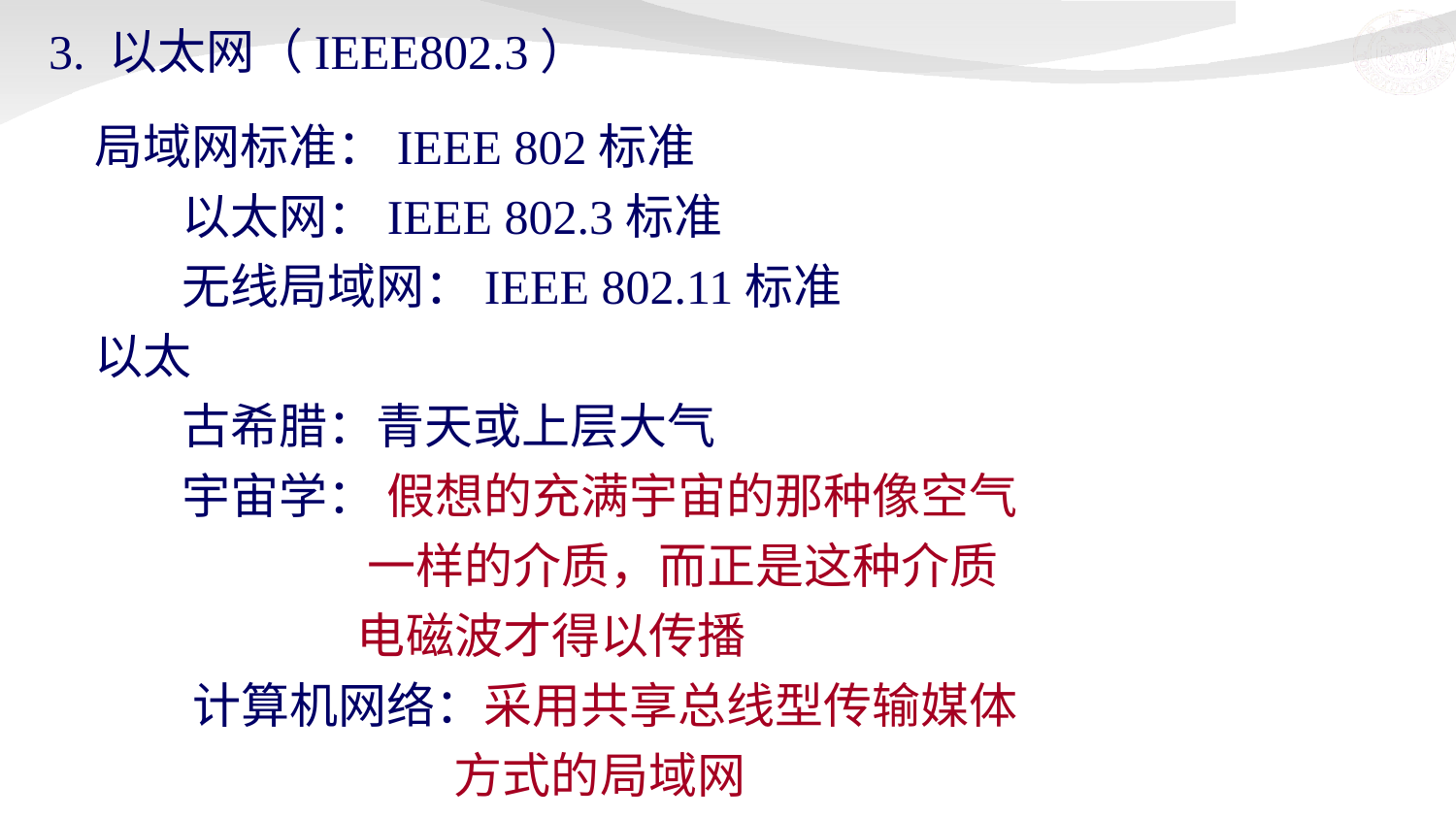

# 3. 以太网（IEEE802.3）
         局域网标准：IEEE 802标准
                 以太网：IEEE 802.3标准
                 无线局域网：IEEE 802.11标准
         以太
                 古希腊：青天或上层大气
                 宇宙学： 假想的充满宇宙的那种像空气
                                  一样的介质，而正是这种介质
                           电磁波才得以传播
                  计算机网络：采用共享总线型传输媒体
                                    方式的局域网